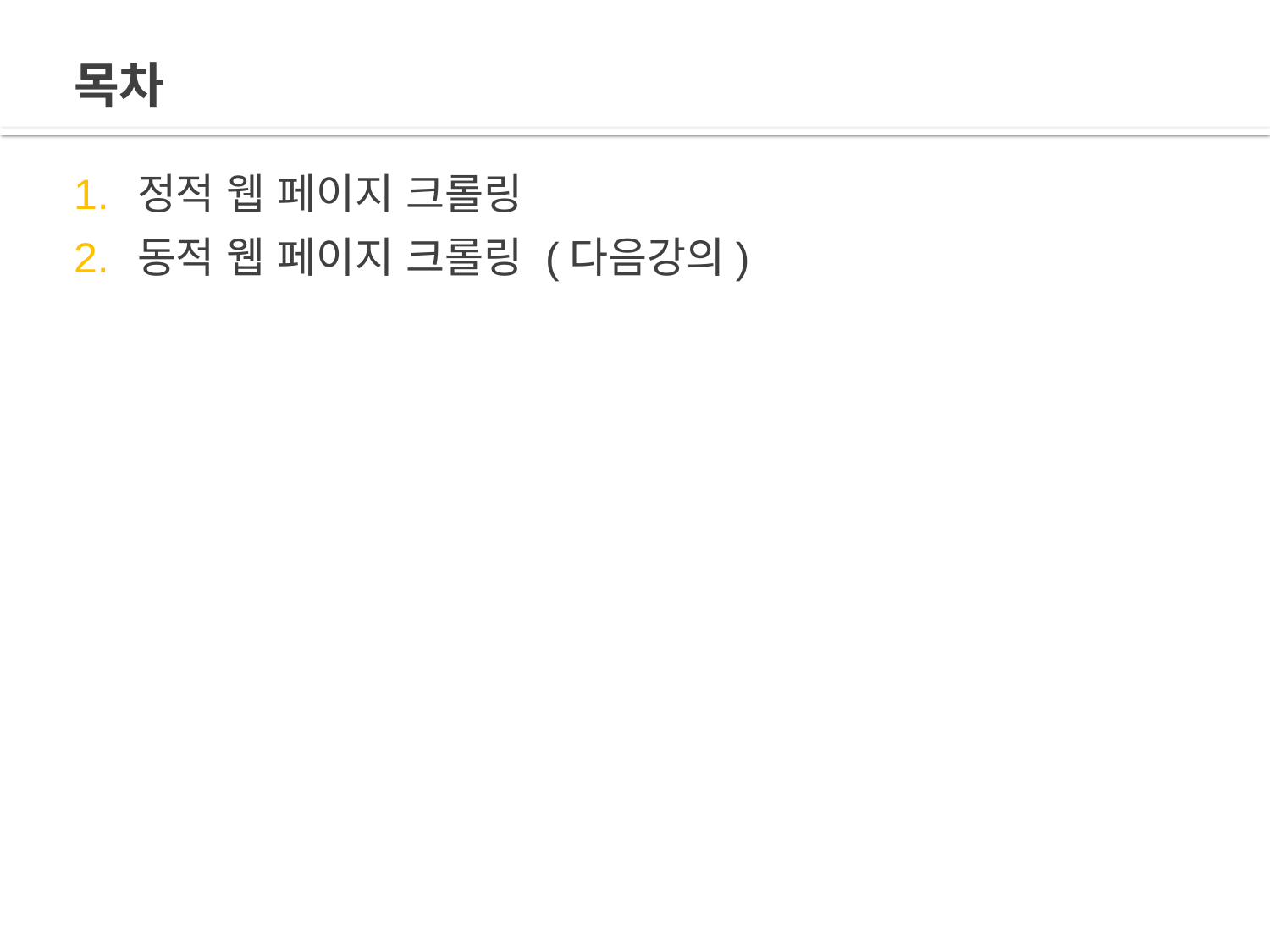

# 목차
정적 웹 페이지 크롤링
동적 웹 페이지 크롤링 (다음강의)